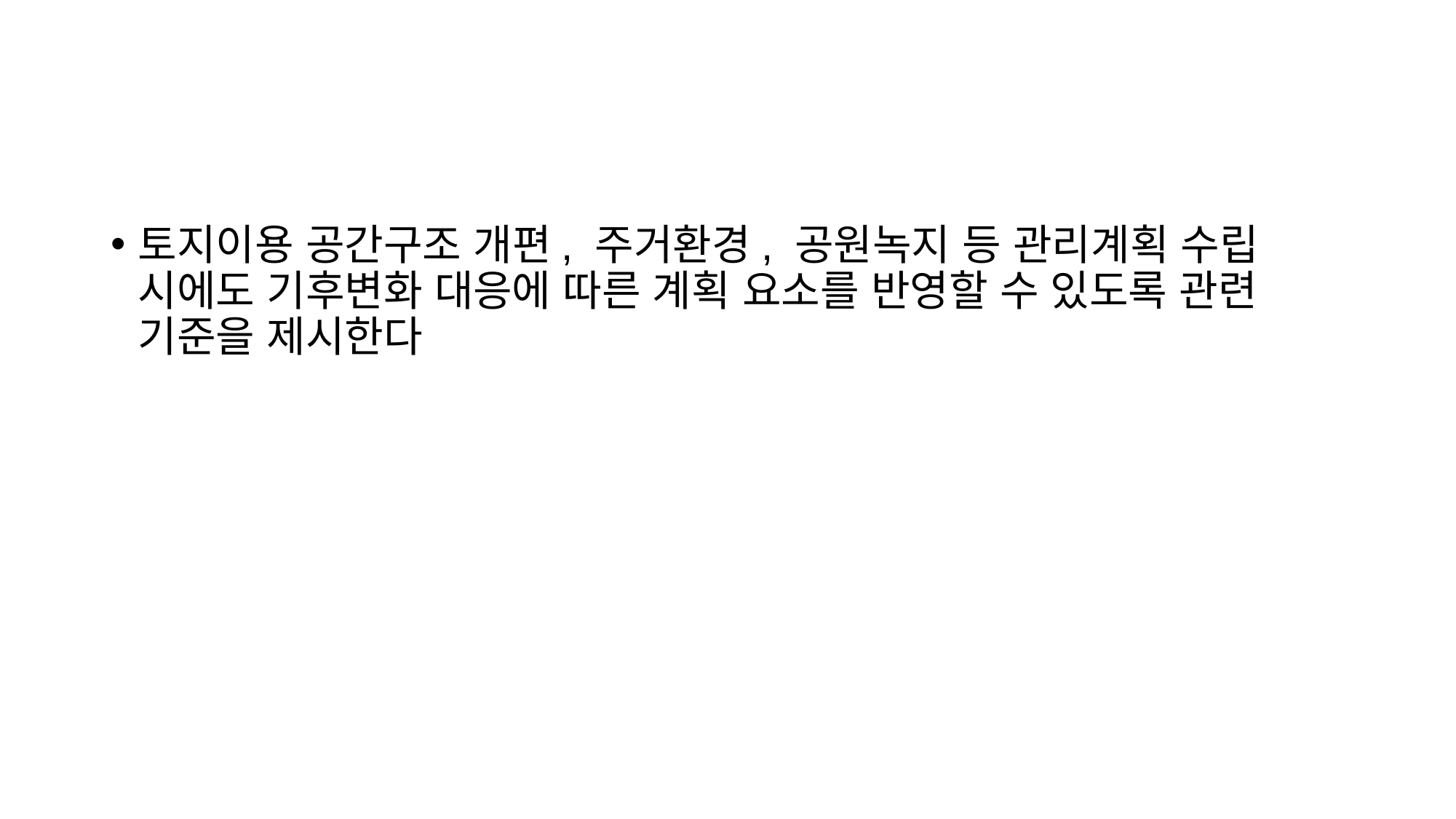

토지이용 공간구조 개편, 주거환경, 공원녹지 등 관리계획 수립 시에도 기후변화 대응에 따른 계획 요소를 반영할 수 있도록 관련 기준을 제시한다